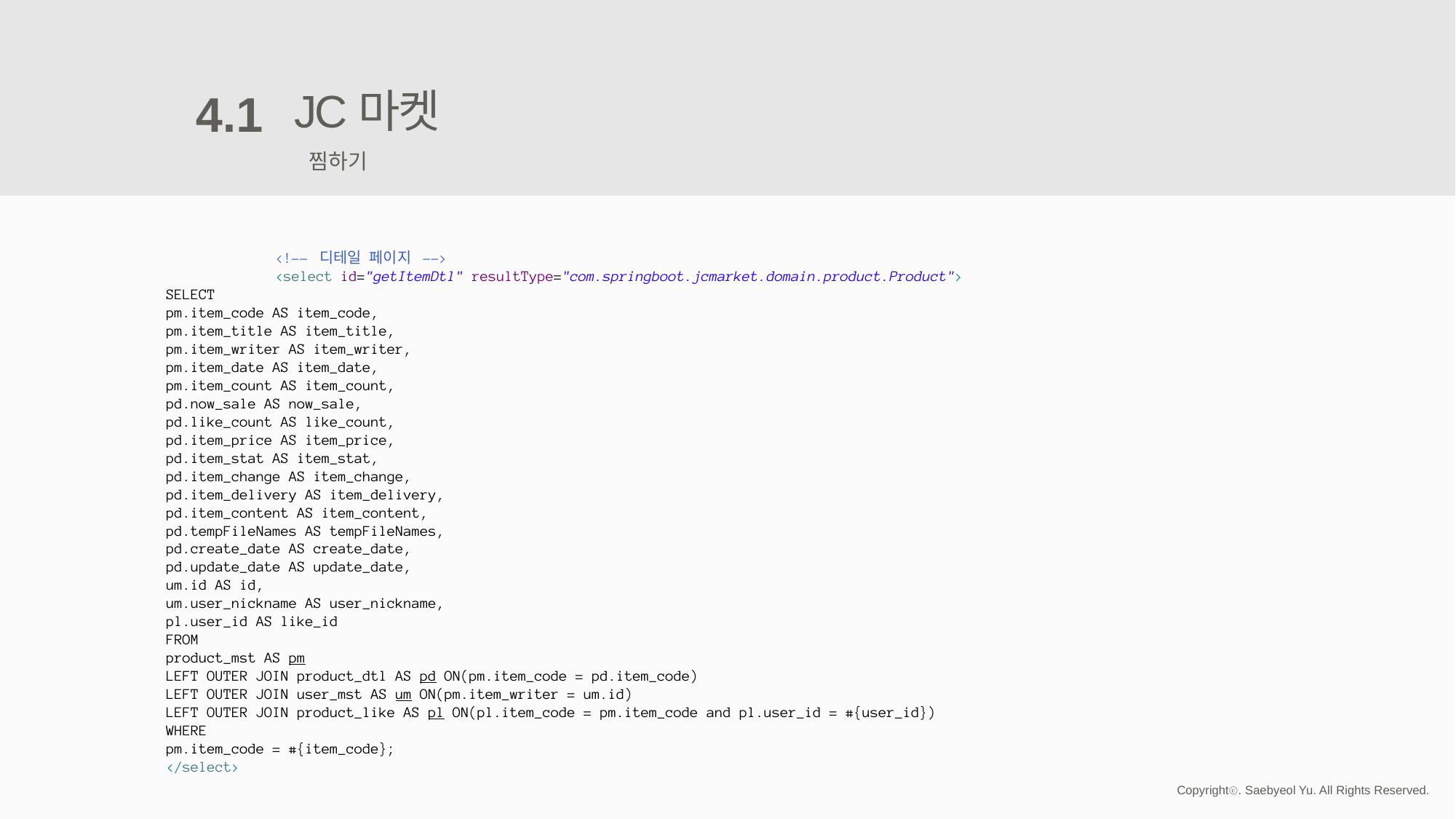

JC마켓
4.1
찜하기

  	<!-- 디테일 페이지 -->
  	<select id="getItemDtl" resultType="com.springboot.jcmarket.domain.product.Product">
SELECT
pm.item_code AS item_code,
pm.item_title AS item_title,
pm.item_writer AS item_writer,
pm.item_date AS item_date,
pm.item_count AS item_count,
pd.now_sale AS now_sale,
pd.like_count AS like_count,
pd.item_price AS item_price,
pd.item_stat AS item_stat,
pd.item_change AS item_change,
pd.item_delivery AS item_delivery,
pd.item_content AS item_content,
pd.tempFileNames AS tempFileNames,
pd.create_date AS create_date,
pd.update_date AS update_date,
um.id AS id,
um.user_nickname AS user_nickname,
pl.user_id AS like_id
FROM
product_mst AS pm
LEFT OUTER JOIN product_dtl AS pd ON(pm.item_code = pd.item_code)
LEFT OUTER JOIN user_mst AS um ON(pm.item_writer = um.id)
LEFT OUTER JOIN product_like AS pl ON(pl.item_code = pm.item_code and pl.user_id = #{user_id})
WHERE
pm.item_code = #{item_code};
</select>